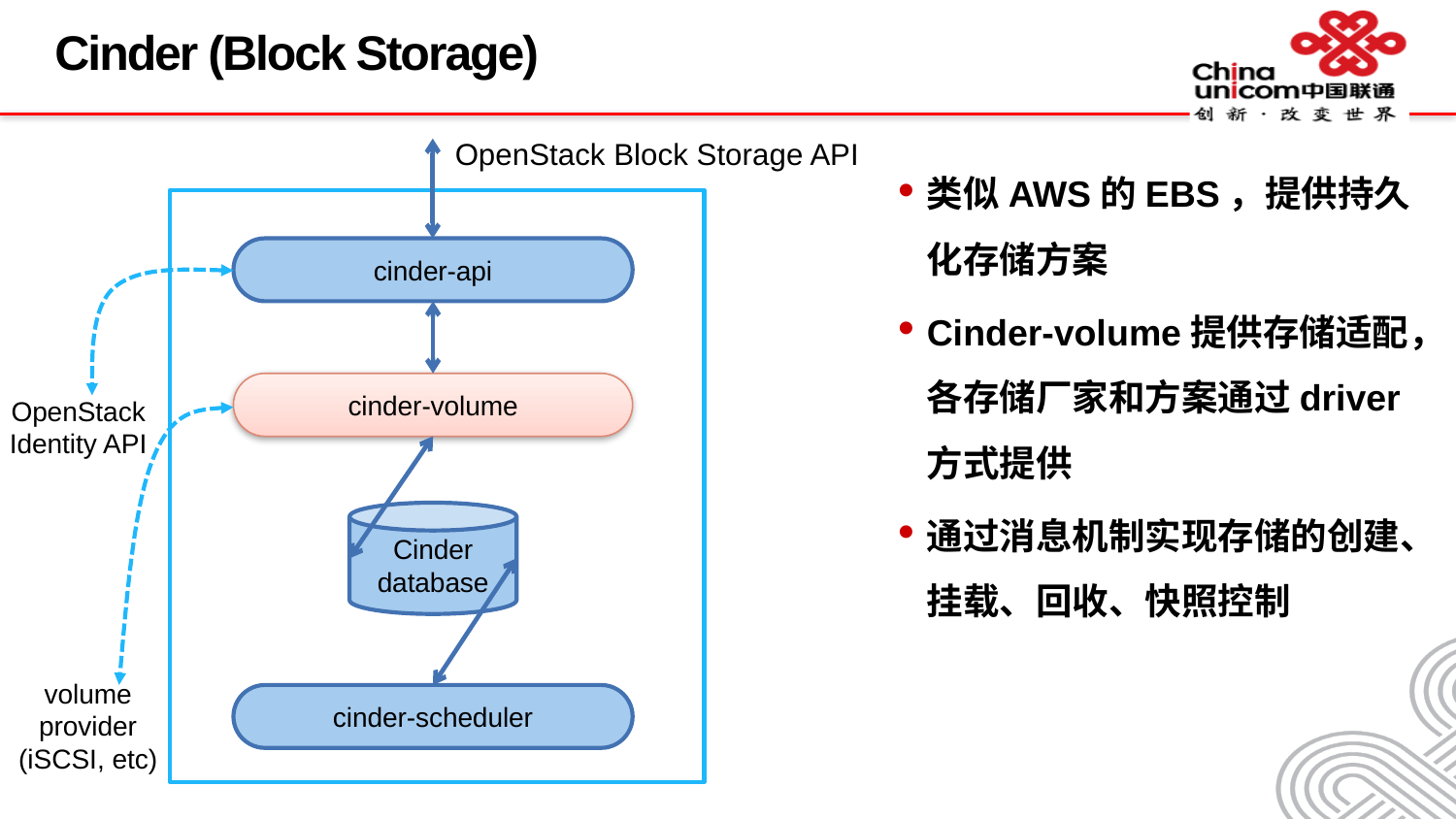

# Cinder (Block Storage)
OpenStack Block Storage API

cinder-api

cinder-volume
OpenStack
Identity API

Cinder database
volume
provider
(iSCSI, etc)
cinder-scheduler
类似AWS的EBS，提供持久化存储方案
Cinder-volume提供存储适配，各存储厂家和方案通过driver方式提供
通过消息机制实现存储的创建、挂载、回收、快照控制